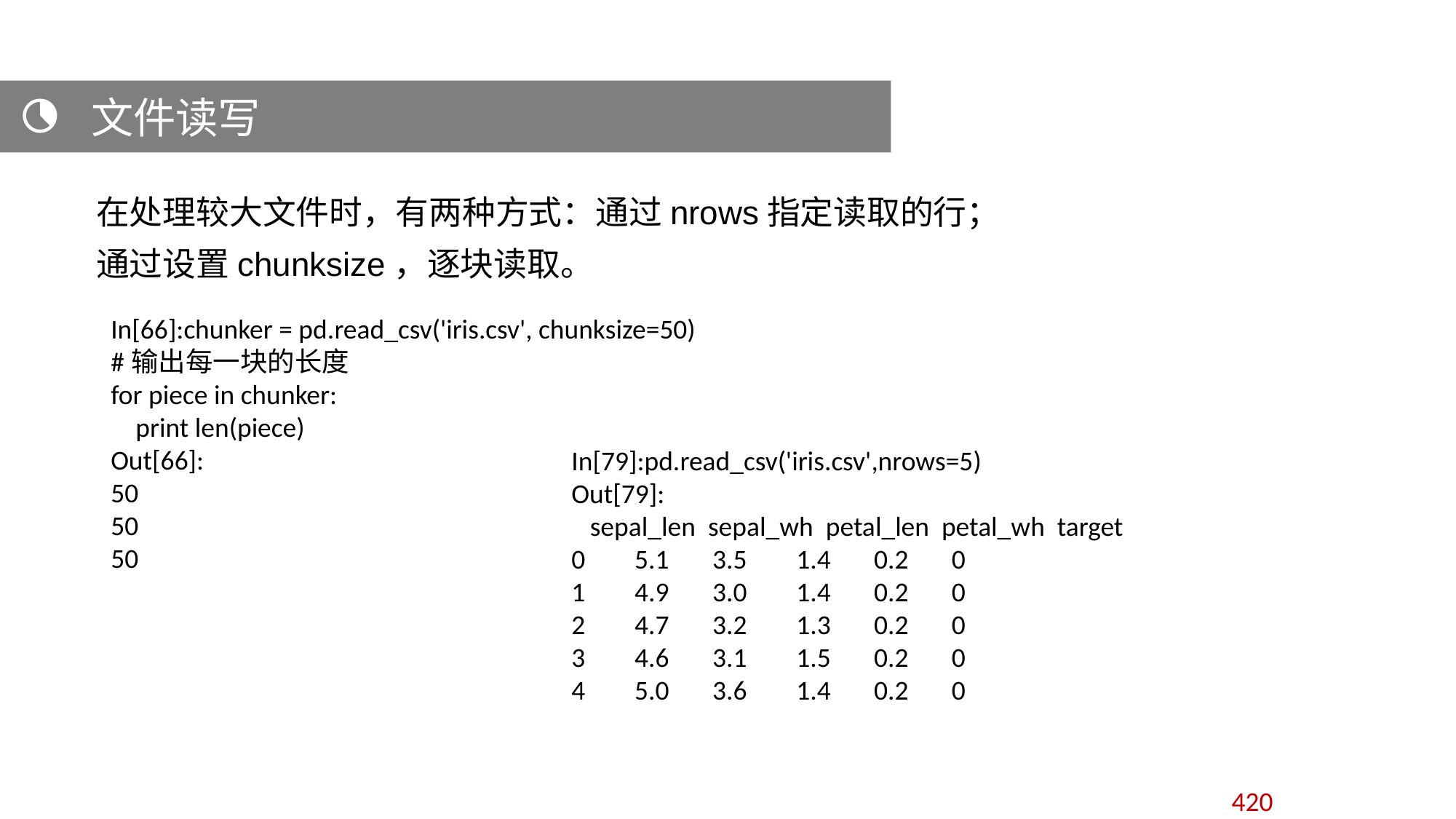

文件读写

     在处理较大文件时，有两种方式：通过nrows指定读取的行；
     通过设置chunksize，逐块读取。
In[66]:chunker = pd.read_csv('iris.csv', chunksize=50)
#输出每一块的长度
for piece in chunker:
    print len(piece)
Out[66]:
50
50
50
In[79]:pd.read_csv('iris.csv',nrows=5)
Out[79]:
   sepal_len  sepal_wh  petal_len  petal_wh  target
0        5.1       3.5        1.4       0.2       0
1        4.9       3.0        1.4       0.2       0
2        4.7       3.2        1.3       0.2       0
3        4.6       3.1        1.5       0.2       0
4        5.0       3.6        1.4       0.2       0

420